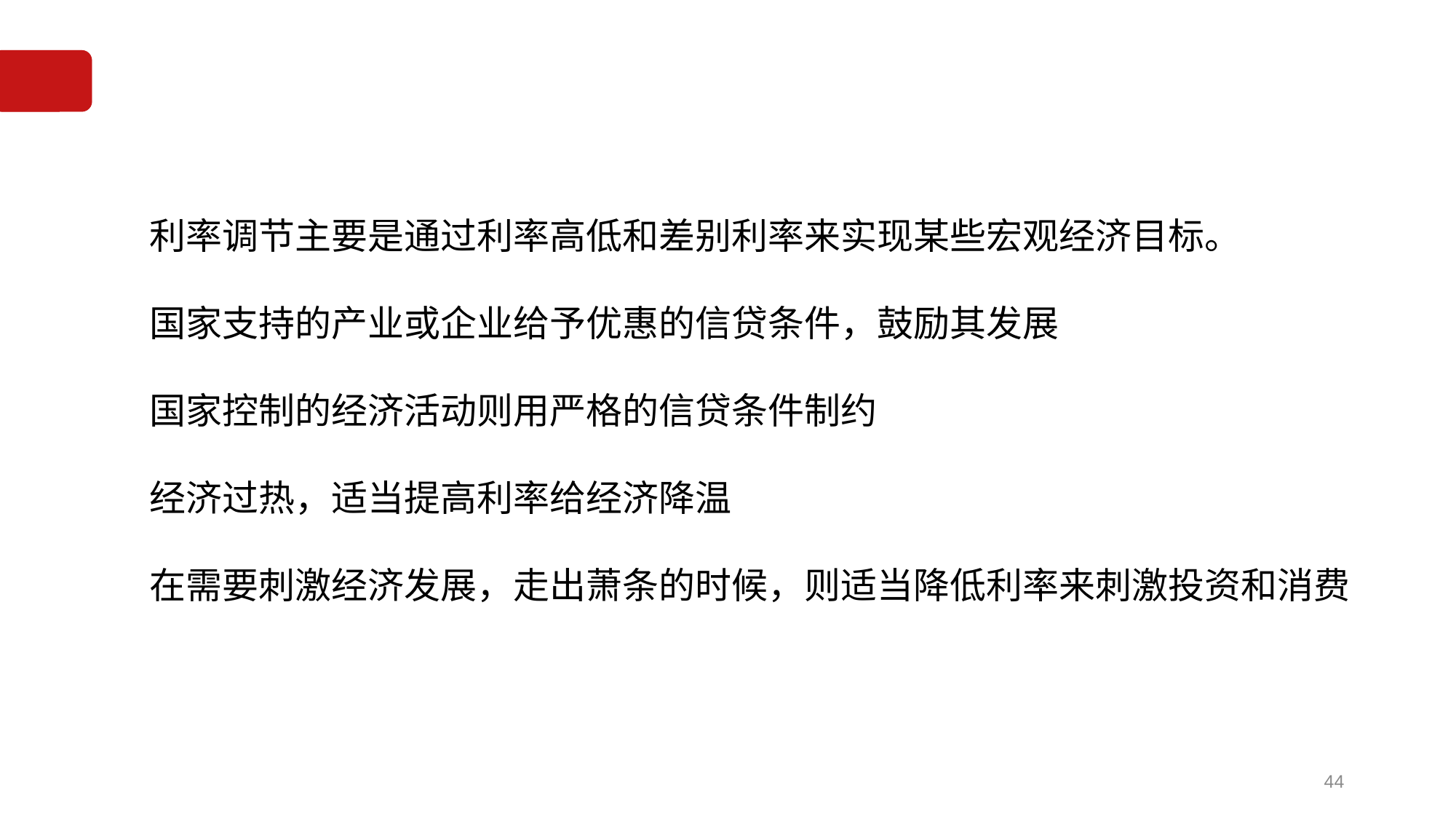

利率调节主要是通过利率高低和差别利率来实现某些宏观经济目标。
国家支持的产业或企业给予优惠的信贷条件，鼓励其发展
国家控制的经济活动则用严格的信贷条件制约
经济过热，适当提高利率给经济降温
在需要刺激经济发展，走出萧条的时候，则适当降低利率来刺激投资和消费
44